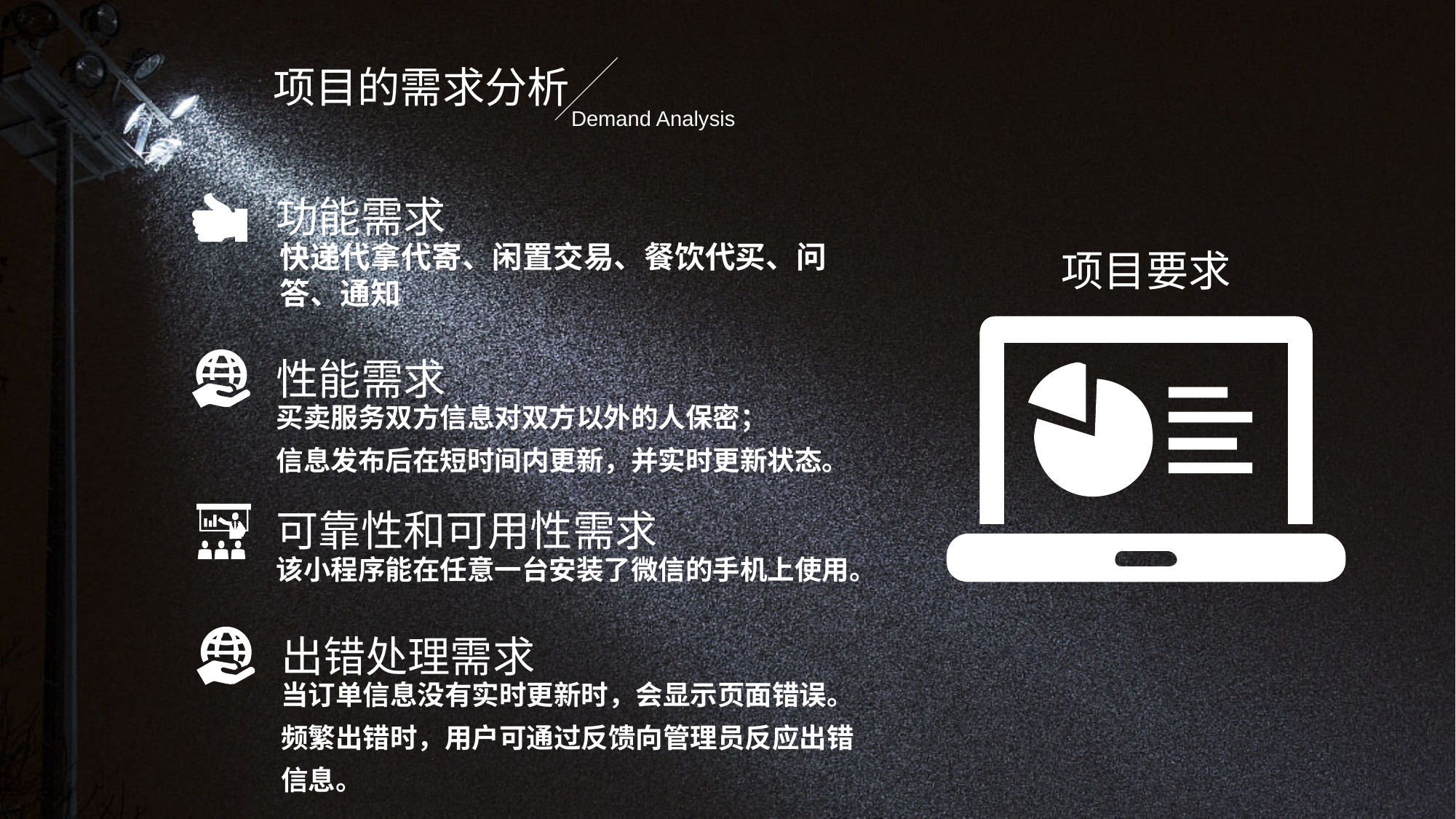

项目的需求分析
Demand Analysis
功能需求

快递代拿代寄、闲置交易、餐饮代买、问答、通知
项目要求

性能需求
买卖服务双方信息对双方以外的人保密；
信息发布后在短时间内更新，并实时更新状态。

可靠性和可用性需求
该小程序能在任意一台安装了微信的手机上使用。

出错处理需求
当订单信息没有实时更新时，会显示页面错误。频繁出错时，用户可通过反馈向管理员反应出错信息。